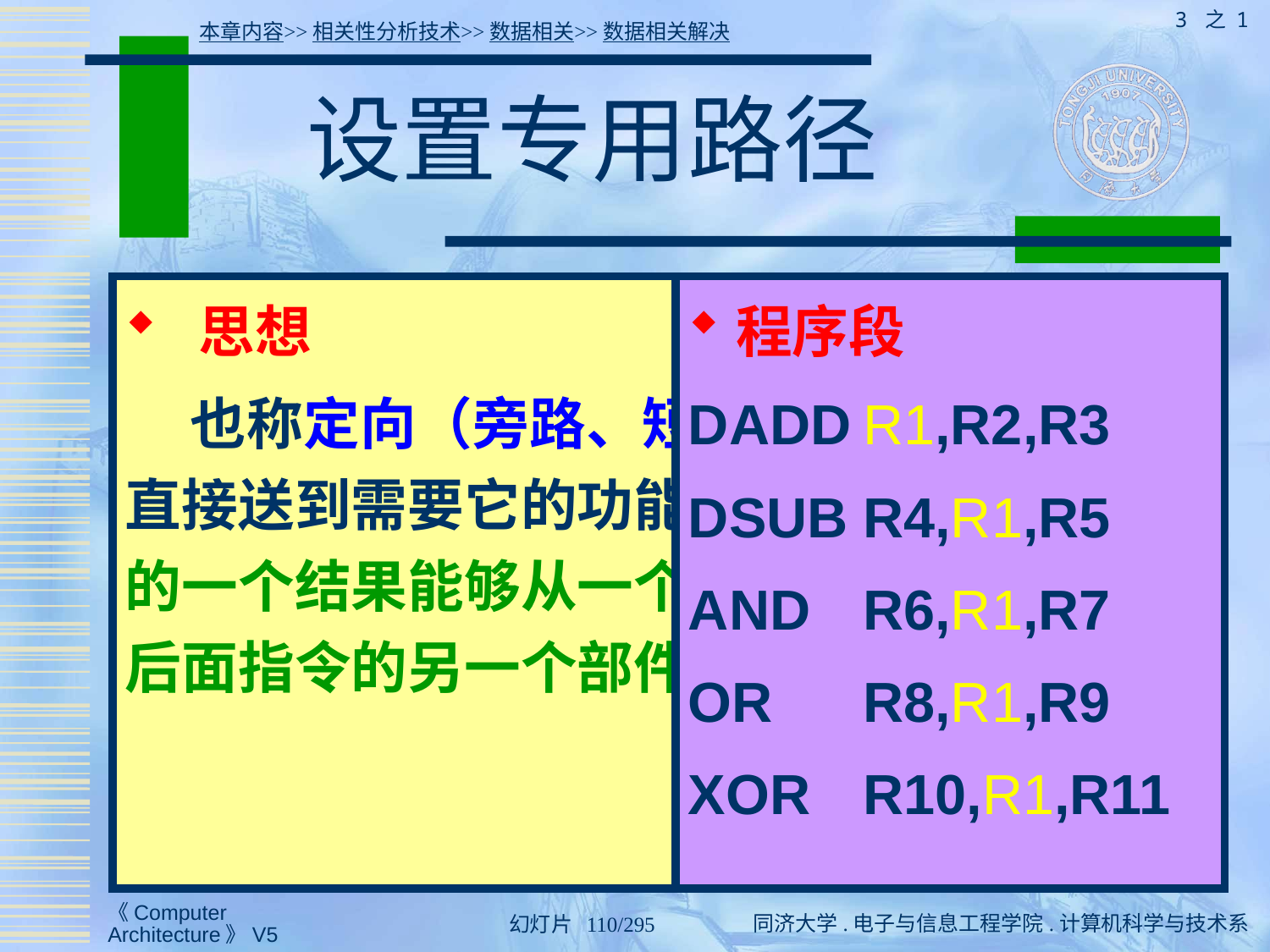

3 之 1
本章内容>>相关性分析技术>>数据相关>>数据相关解决
# 设置专用路径
  思想
    也称定向（旁路、短路）技术。将结果直接送到需要它的功能部件，即：前面指令的一个结果能够从一个部件的输出直接送到后面指令的另一个部件的输入。
程序段
DADD	R1,R2,R3
DSUB	R4,R1,R5
AND	R6,R1,R7
OR	R8,R1,R9
XOR	R10,R1,R11